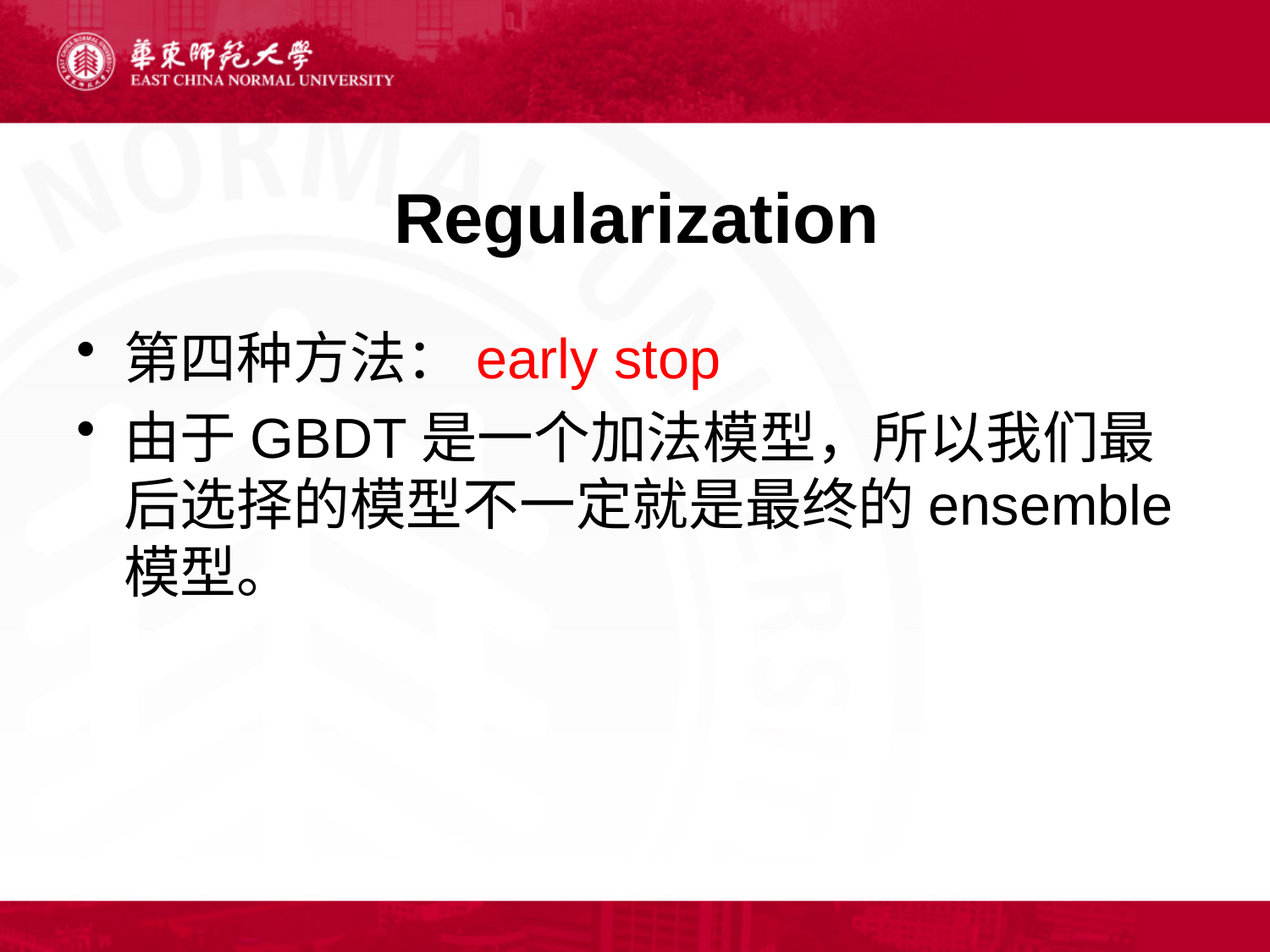

# Regularization
第四种方法：early stop
由于GBDT是一个加法模型，所以我们最后选择的模型不一定就是最终的ensemble模型。